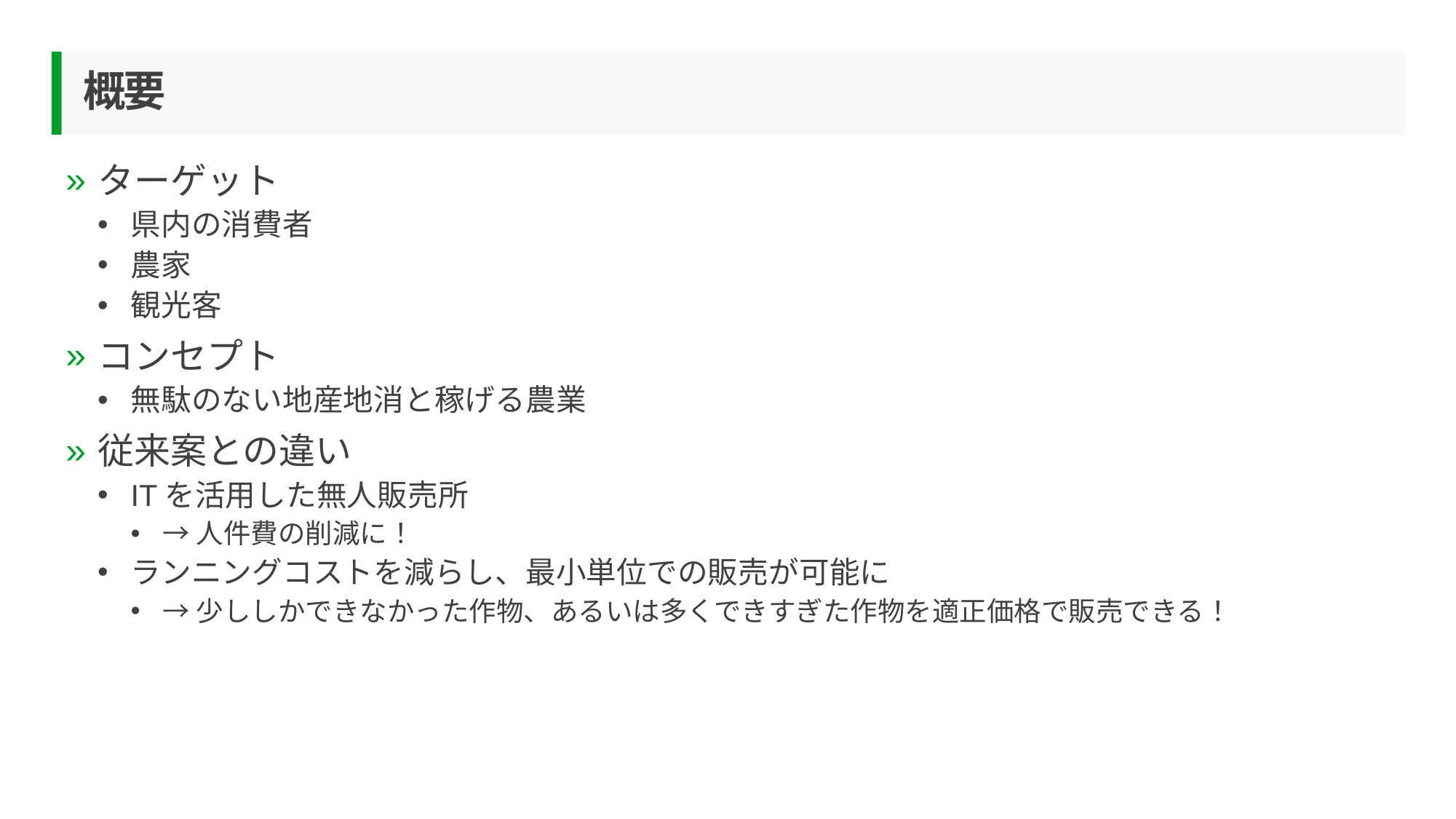

# 概要
ターゲット
県内の消費者
農家
観光客
コンセプト
無駄のない地産地消と稼げる農業
従来案との違い
ITを活用した無人販売所
→人件費の削減に！
ランニングコストを減らし、最小単位での販売が可能に
→少ししかできなかった作物、あるいは多くできすぎた作物を適正価格で販売できる！